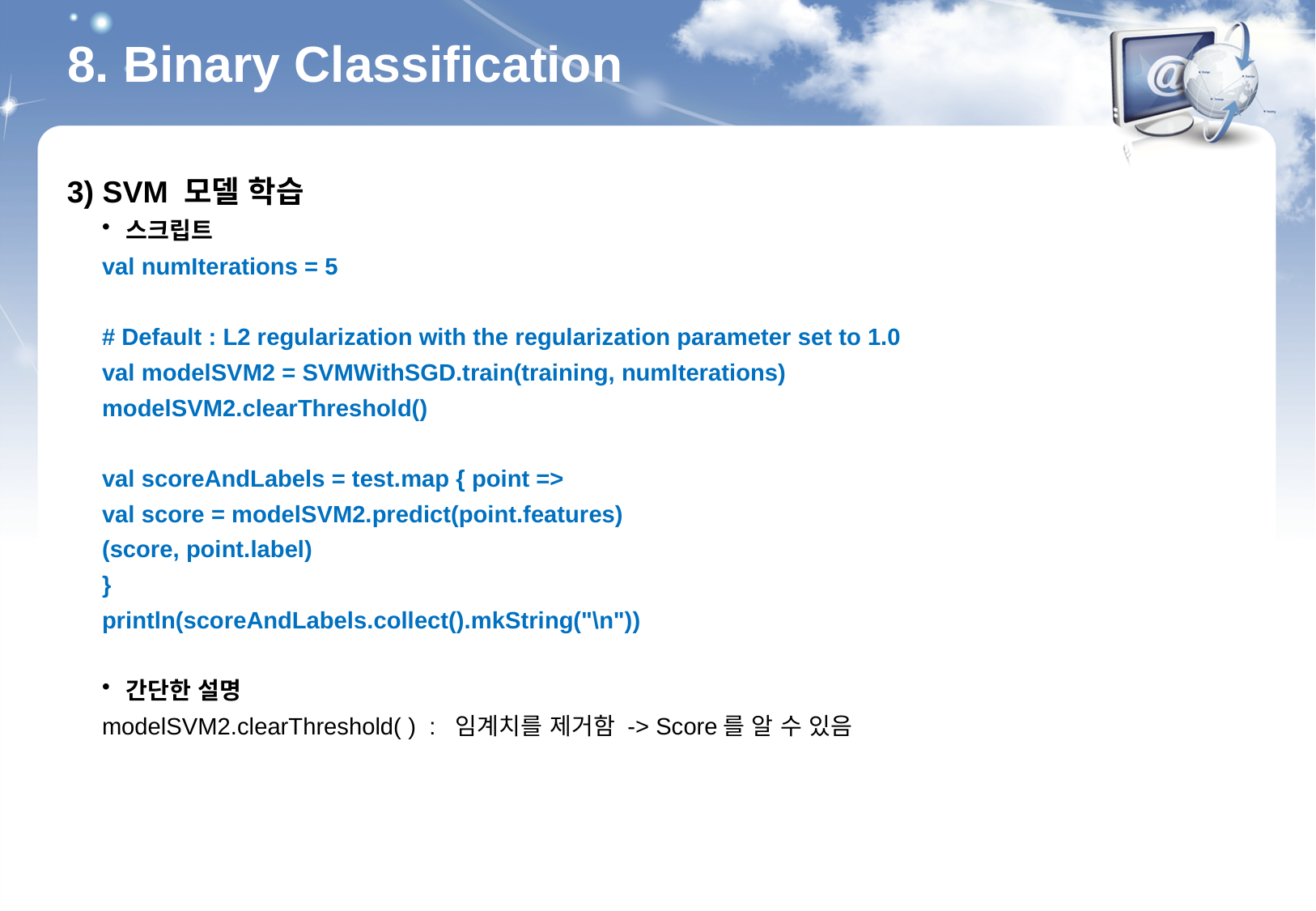

8. Binary Classification
3) SVM 모델 학습
스크립트
val numIterations = 5

# Default : L2 regularization with the regularization parameter set to 1.0
val modelSVM2 = SVMWithSGD.train(training, numIterations)
modelSVM2.clearThreshold()

val scoreAndLabels = test.map { point =>
val score = modelSVM2.predict(point.features)
(score, point.label)
}
println(scoreAndLabels.collect().mkString("\n"))

간단한 설명
modelSVM2.clearThreshold( )  :  임계치를 제거함 -> Score를 알 수 있음